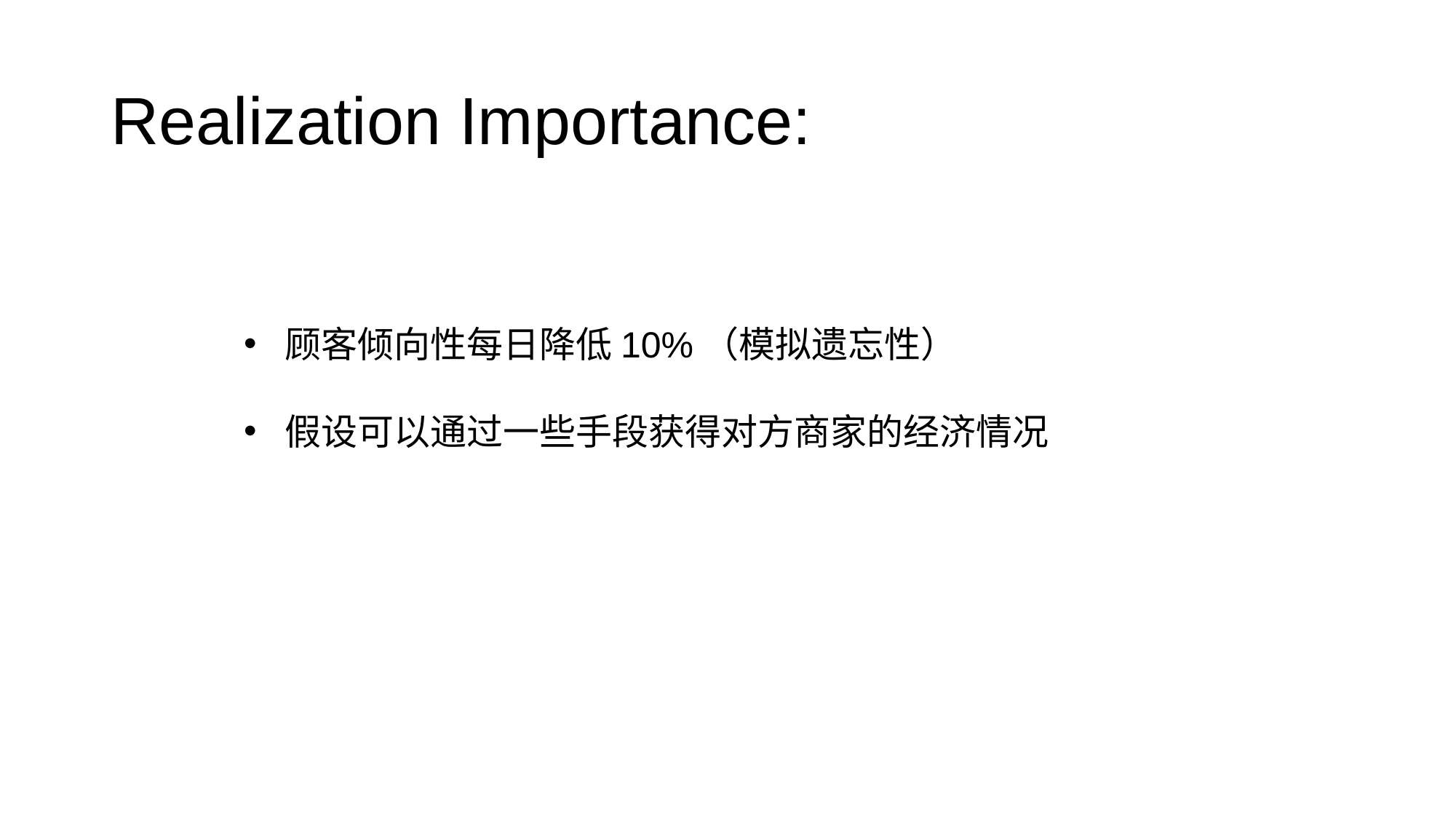

# Realization Importance:
顾客倾向性每日降低10%（模拟遗忘性）

假设可以通过一些手段获得对方商家的经济情况